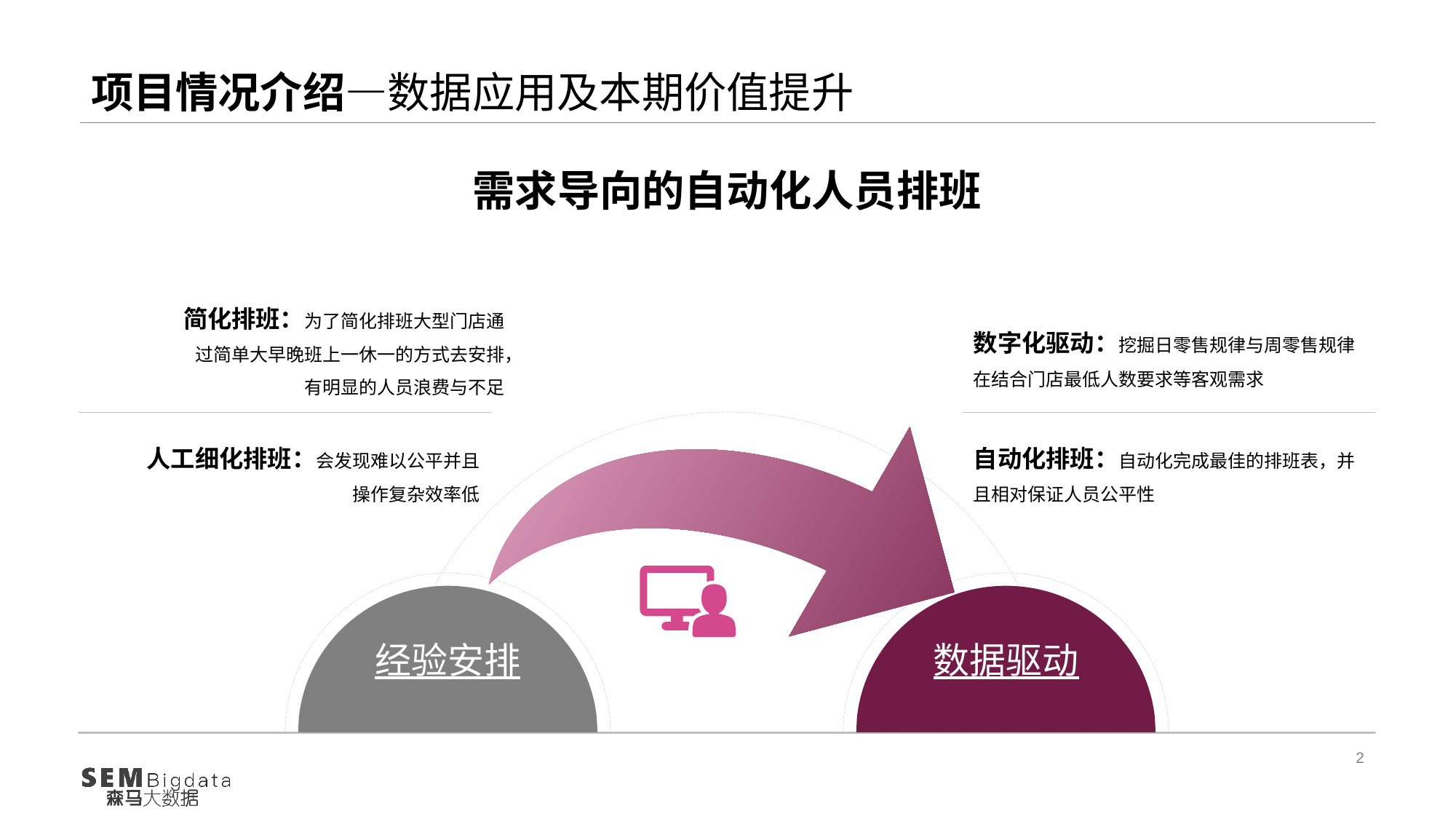

# 项目情况介绍—数据应用及本期价值提升
需求导向的自动化人员排班
简化排班：为了简化排班大型门店通过简单大早晚班上一休一的方式去安排，
有明显的人员浪费与不足
数字化驱动：挖掘日零售规律与周零售规律
在结合门店最低人数要求等客观需求

经验安排
数据驱动
人工细化排班：会发现难以公平并且
操作复杂效率低
自动化排班：自动化完成最佳的排班表，并且相对保证人员公平性

2